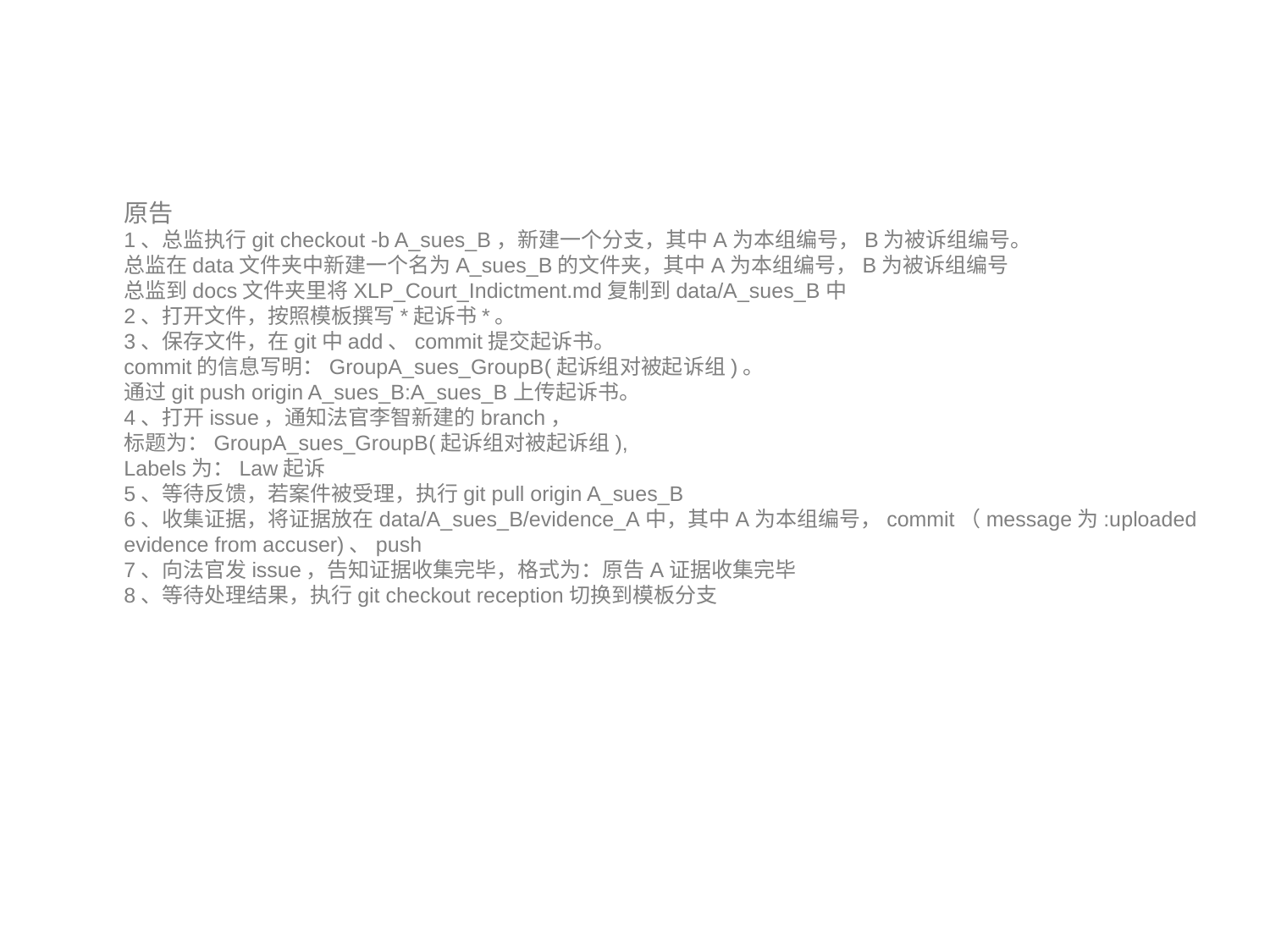

#
原告
1、总监执行git checkout -b A_sues_B，新建一个分支，其中A为本组编号，B为被诉组编号。
总监在data文件夹中新建一个名为A_sues_B的文件夹，其中A为本组编号，B为被诉组编号
总监到docs文件夹里将XLP_Court_Indictment.md复制到data/A_sues_B中
2、打开文件，按照模板撰写*起诉书*。
3、保存文件，在git中add、commit提交起诉书。
commit的信息写明：GroupA_sues_GroupB(起诉组对被起诉组)。
通过git push origin A_sues_B:A_sues_B上传起诉书。
4、打开issue，通知法官李智新建的branch，
标题为：GroupA_sues_GroupB(起诉组对被起诉组),
Labels为：Law起诉
5、等待反馈，若案件被受理，执行git pull origin A_sues_B
6、收集证据，将证据放在data/A_sues_B/evidence_A中，其中A为本组编号，commit（message为:uploaded evidence from accuser)、push
7、向法官发issue，告知证据收集完毕，格式为：原告A证据收集完毕
8、等待处理结果，执行git checkout reception切换到模板分支